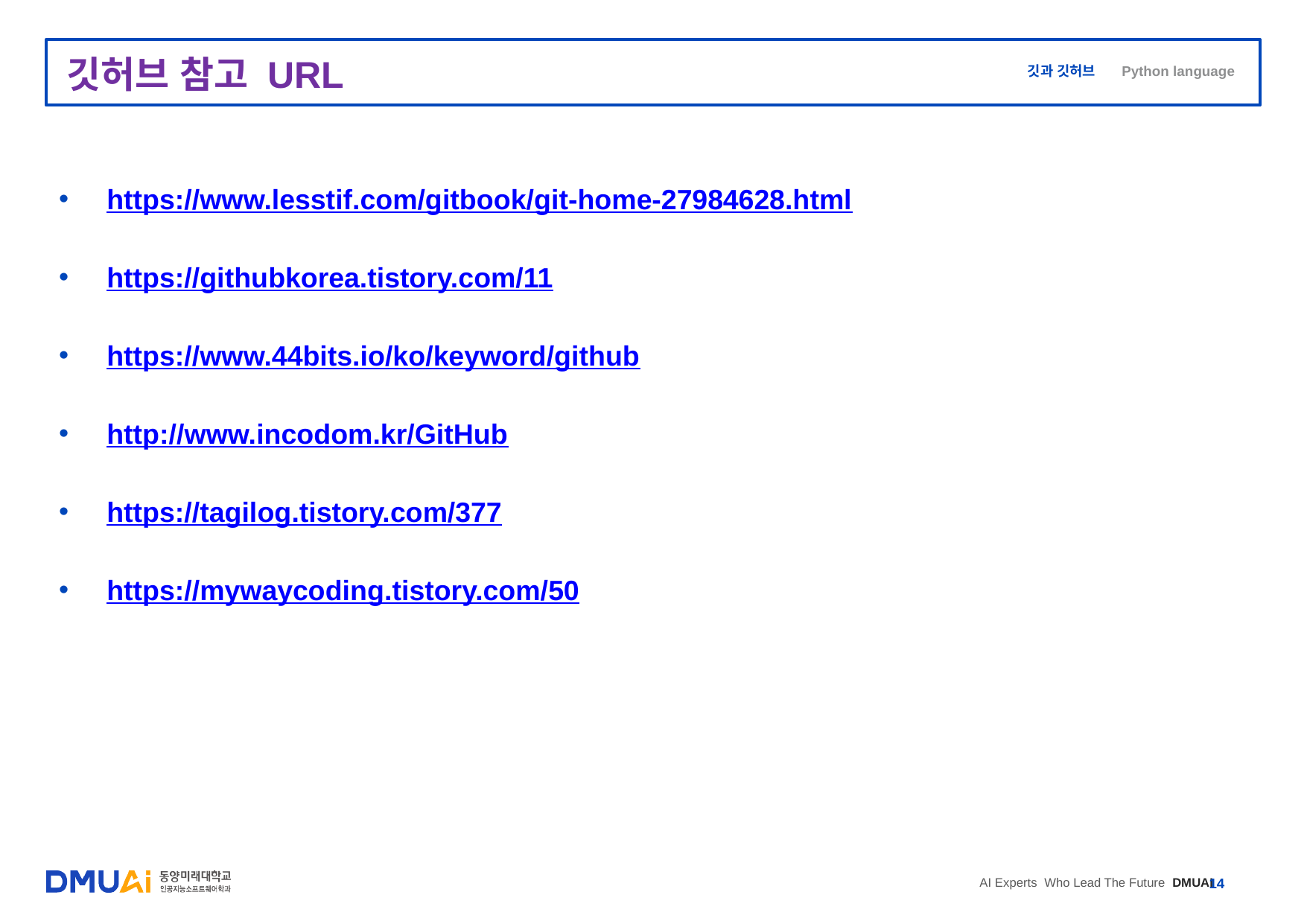

# 깃허브 참고 URL

https://www.lesstif.com/gitbook/git-home-27984628.html

https://githubkorea.tistory.com/11

https://www.44bits.io/ko/keyword/github

http://www.incodom.kr/GitHub

https://tagilog.tistory.com/377

https://mywaycoding.tistory.com/50